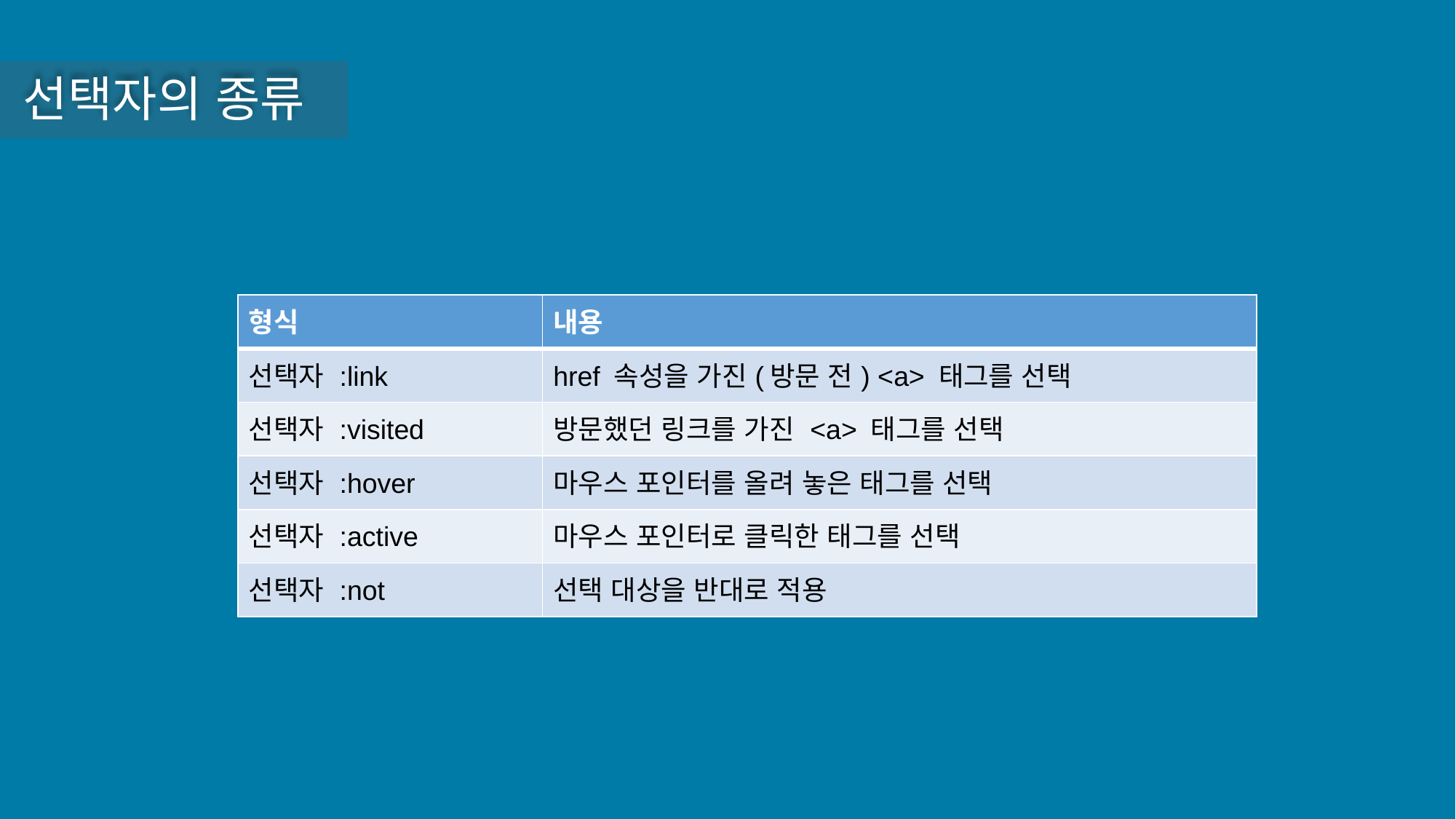

선택자의 종류
| 형식 | 내용 |
| --- | --- |
| 선택자 :link | href 속성을 가진(방문 전) <a> 태그를 선택 |
| 선택자 :visited | 방문했던 링크를 가진 <a> 태그를 선택 |
| 선택자 :hover | 마우스 포인터를 올려 놓은 태그를 선택 |
| 선택자 :active | 마우스 포인터로 클릭한 태그를 선택 |
| 선택자 :not | 선택 대상을 반대로 적용 |